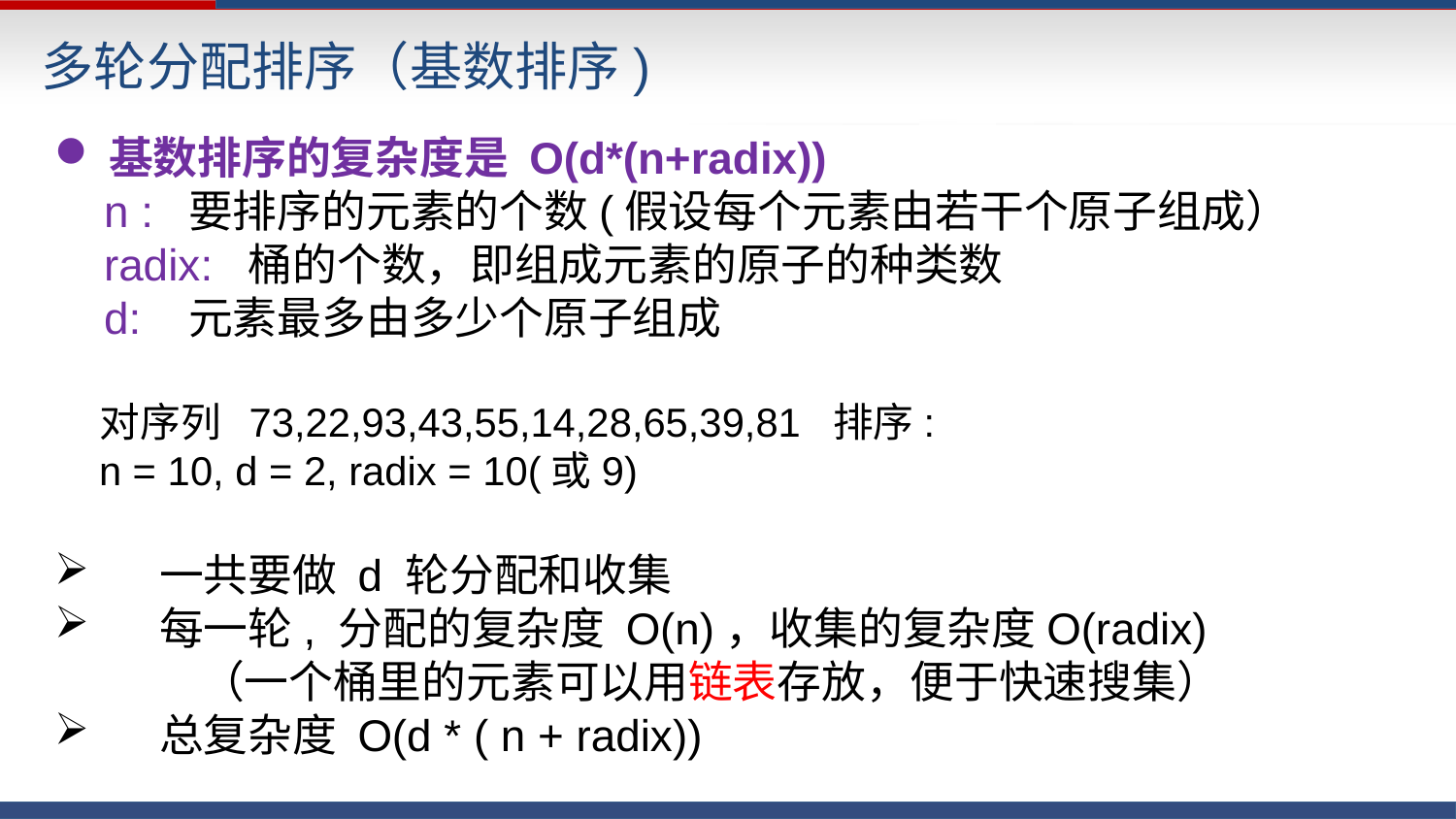

多轮分配排序（基数排序)

基数排序的复杂度是 O(d*(n+radix))
    n :  要排序的元素的个数(假设每个元素由若干个原子组成）
    radix:  桶的个数，即组成元素的原子的种类数
    d:   元素最多由多少个原子组成

    对序列  73,22,93,43,55,14,28,65,39,81  排序:
    n = 10, d = 2, radix = 10(或9)

    一共要做 d 轮分配和收集
    每一轮, 分配的复杂度 O(n)，收集的复杂度O(radix)
	（一个桶里的元素可以用链表存放，便于快速搜集）
    总复杂度 O(d * ( n + radix))